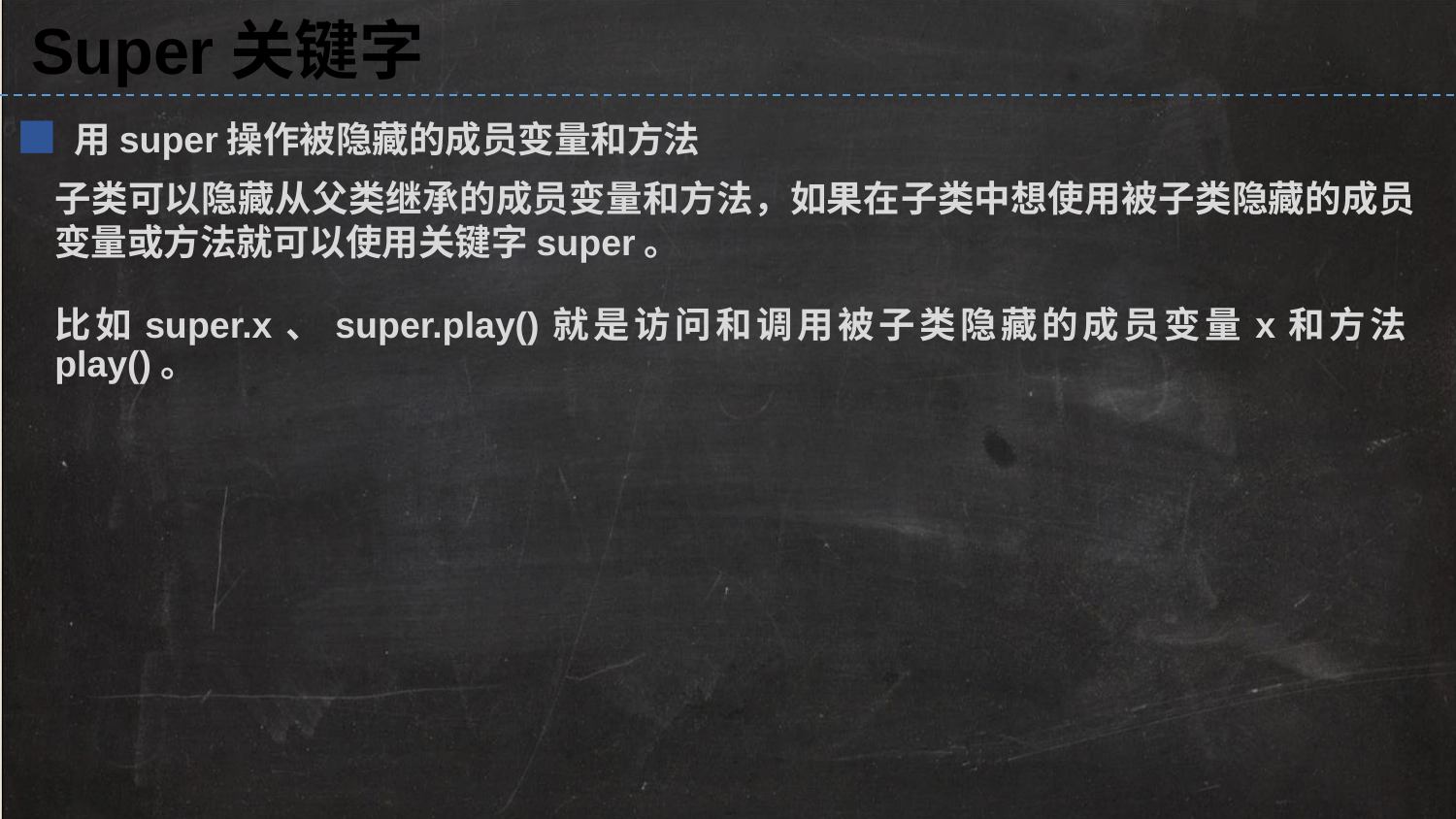

Super关键字
■ 用super操作被隐藏的成员变量和方法
子类可以隐藏从父类继承的成员变量和方法，如果在子类中想使用被子类隐藏的成员变量或方法就可以使用关键字super。

比如super.x、super.play()就是访问和调用被子类隐藏的成员变量x和方法play()。